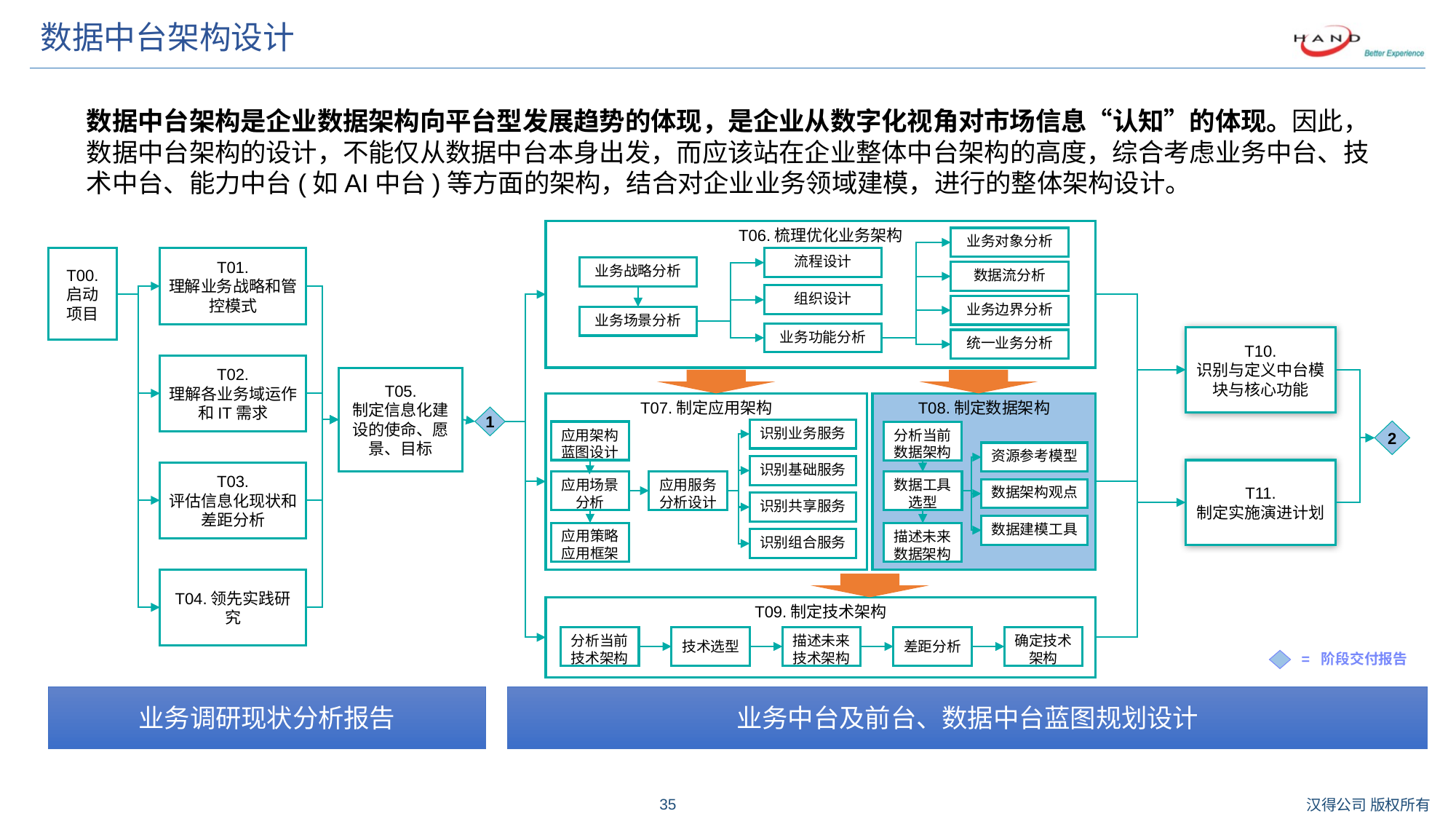

# 数据中台架构设计
数据中台架构是企业数据架构向平台型发展趋势的体现，是企业从数字化视角对市场信息“认知”的体现。因此，数据中台架构的设计，不能仅从数据中台本身出发，而应该站在企业整体中台架构的高度，综合考虑业务中台、技术中台、能力中台(如AI中台)等方面的架构，结合对企业业务领域建模，进行的整体架构设计。
T06.梳理优化业务架构
业务对象分析
流程设计
T01.
理解业务战略和管控模式
T00.
启动
项目
业务战略分析
数据流分析
组织设计
业务边界分析
业务场景分析
业务功能分析
T10.
识别与定义中台模块与核心功能
统一业务分析
T02.
理解各业务域运作和IT需求
T05.
制定信息化建设的使命、愿景、目标

T08.制定数据架构
T07.制定应用架构
1
识别业务服务
2
应用架构蓝图设计
分析当前数据架构
资源参考模型
识别基础服务
T11.
制定实施演进计划
T03.
评估信息化现状和差距分析
应用场景分析
应用服务分析设计
数据工具选型
数据架构观点
识别共享服务
数据建模工具
应用策略应用框架
描述未来数据架构
识别组合服务
T04.领先实践研究

T09.制定技术架构
分析当前技术架构
技术选型
描述未来技术架构
差距分析
确定技术架构
=  阶段交付报告

业务调研现状分析报告
业务中台及前台、数据中台蓝图规划设计